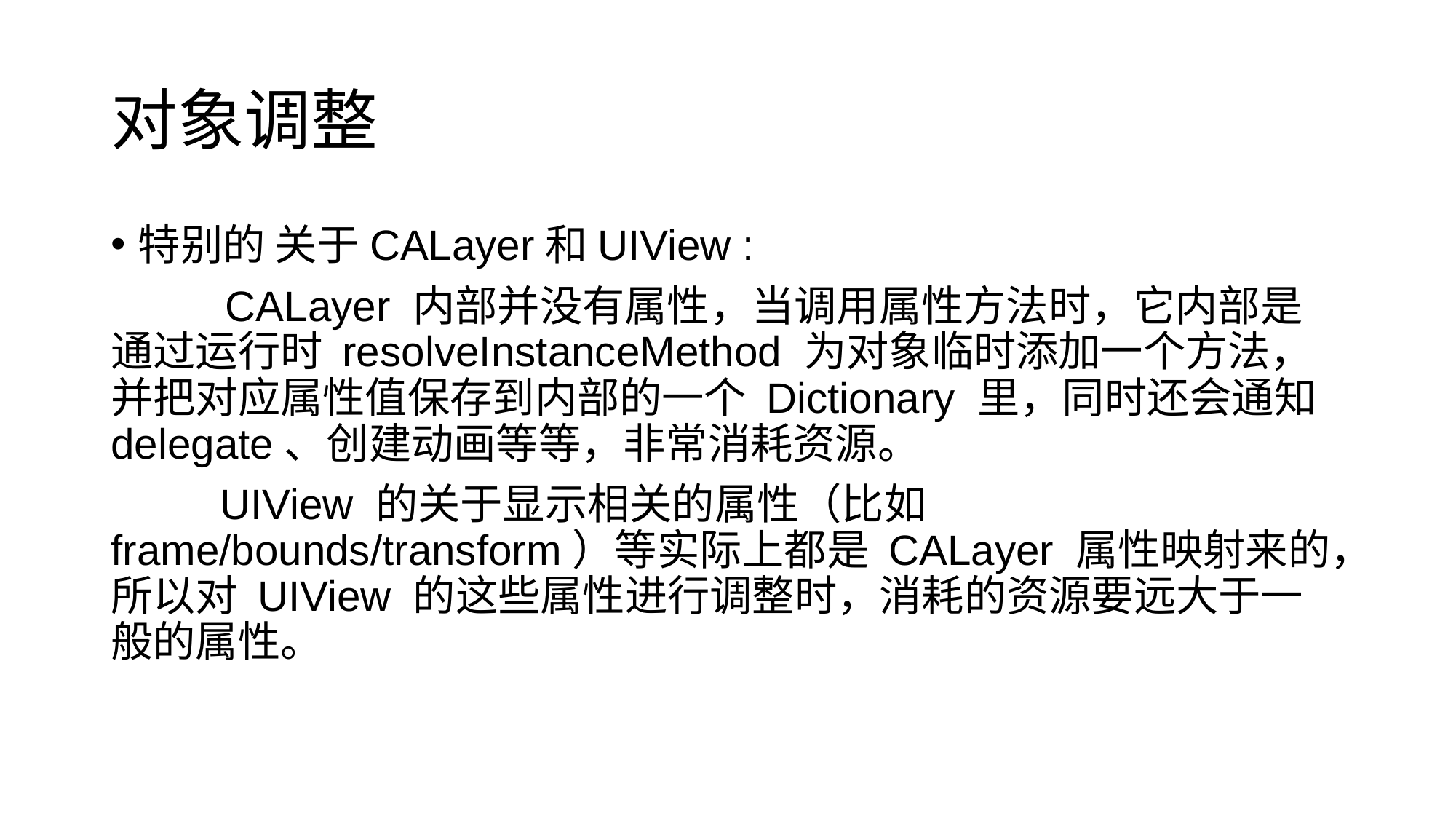

# 对象调整
特别的 关于CALayer和UIView :
 　　CALayer 内部并没有属性，当调用属性方法时，它内部是通过运行时 resolveInstanceMethod 为对象临时添加一个方法，并把对应属性值保存到内部的一个 Dictionary 里，同时还会通知 delegate、创建动画等等，非常消耗资源。
	UIView 的关于显示相关的属性（比如 frame/bounds/transform）等实际上都是 CALayer 属性映射来的，所以对 UIView 的这些属性进行调整时，消耗的资源要远大于一般的属性。